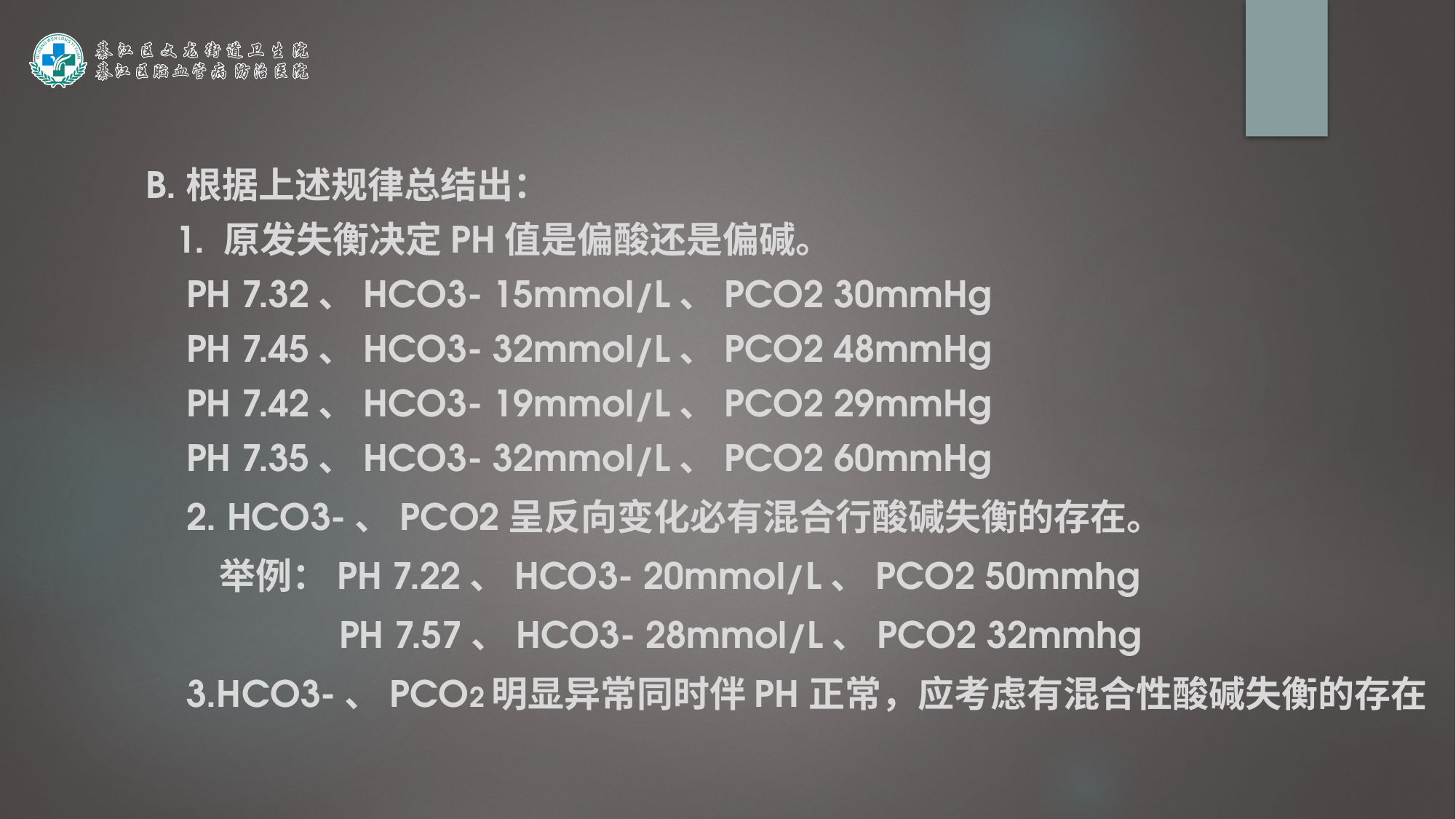

B.根据上述规律总结出：
   1. 原发失衡决定PH值是偏酸还是偏碱。
    PH 7.32、HCO3- 15mmol/L、PCO2 30mmHg
    PH 7.45、HCO3- 32mmol/L、PCO2 48mmHg
    PH 7.42、HCO3- 19mmol/L、PCO2 29mmHg
    PH 7.35、HCO3- 32mmol/L、PCO2 60mmHg
    2. HCO3-、PCO2呈反向变化必有混合行酸碱失衡的存在。
        举例：PH 7.22、HCO3- 20mmol/L、PCO2 50mmhg
                   PH 7.57、HCO3- 28mmol/L、PCO2 32mmhg
    3.HCO3-、PCO2明显异常同时伴PH正常，应考虑有混合性酸碱失衡的存在